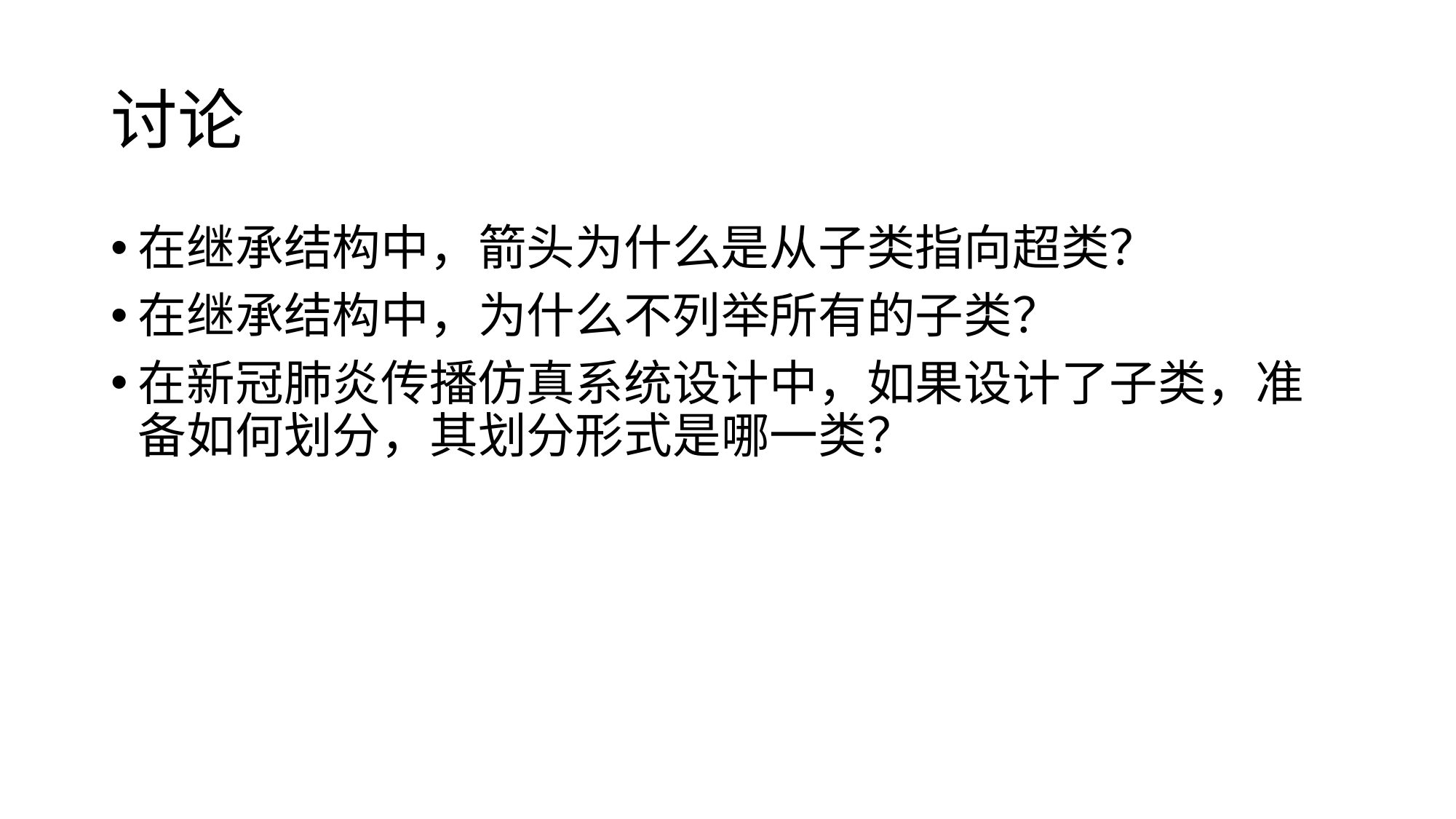

# 讨论
在继承结构中，箭头为什么是从子类指向超类？
在继承结构中，为什么不列举所有的子类？
在新冠肺炎传播仿真系统设计中，如果设计了子类，准备如何划分，其划分形式是哪一类？